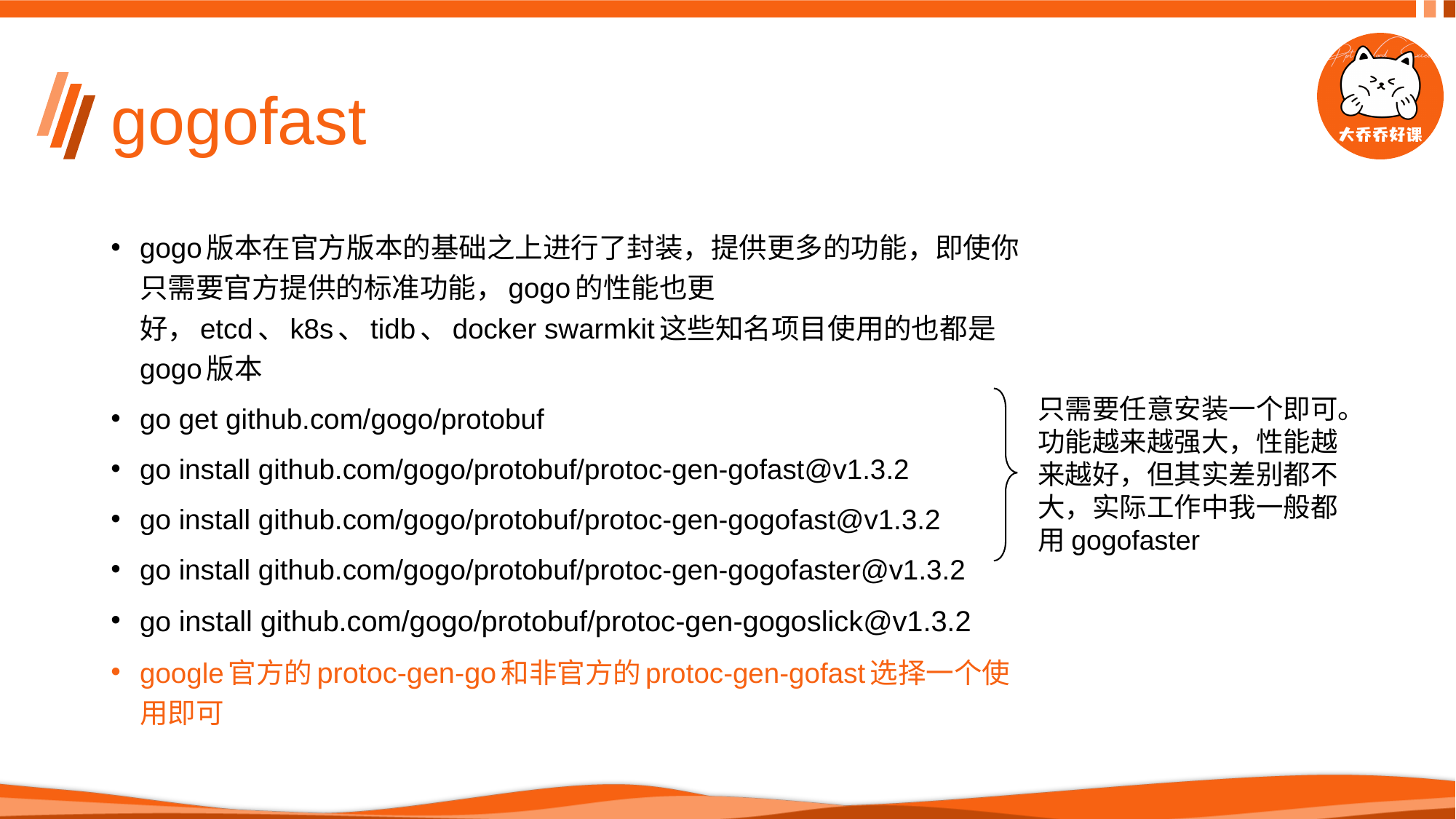

# gogofast
gogo版本在官方版本的基础之上进行了封装，提供更多的功能，即使你只需要官方提供的标准功能，gogo的性能也更好，etcd、k8s、tidb、docker swarmkit这些知名项目使用的也都是gogo版本
go get github.com/gogo/protobuf
go install github.com/gogo/protobuf/protoc-gen-gofast@v1.3.2
go install github.com/gogo/protobuf/protoc-gen-gogofast@v1.3.2
go install github.com/gogo/protobuf/protoc-gen-gogofaster@v1.3.2
go install github.com/gogo/protobuf/protoc-gen-gogoslick@v1.3.2
google官方的protoc-gen-go和非官方的protoc-gen-gofast选择一个使用即可
只需要任意安装一个即可。
功能越来越强大，性能越来越好，但其实差别都不大，实际工作中我一般都用gogofaster